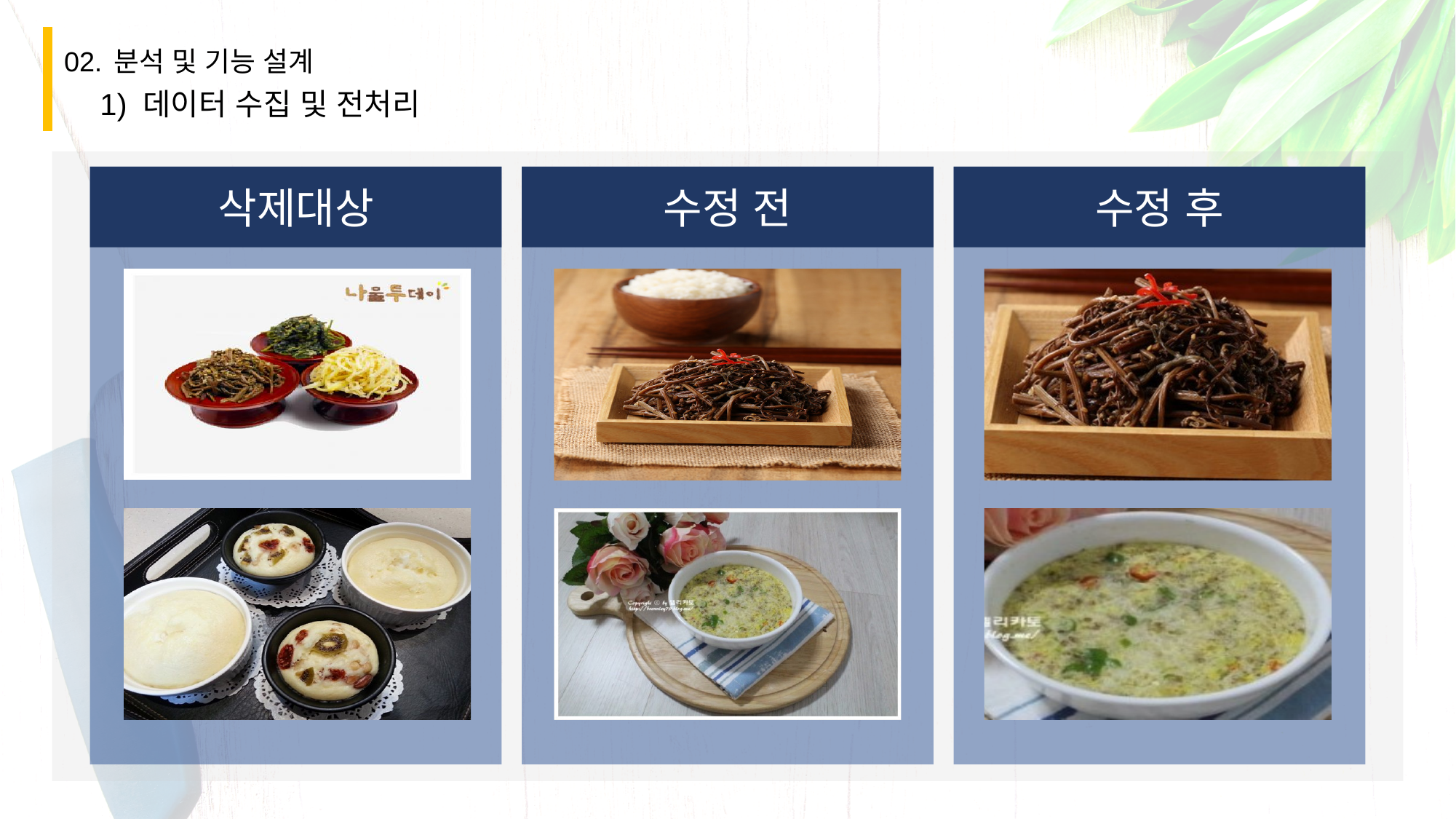

# 02. 분석 및 기능 설계
1) 데이터 수집 및 전처리
삭제대상
수정 전

수정 후